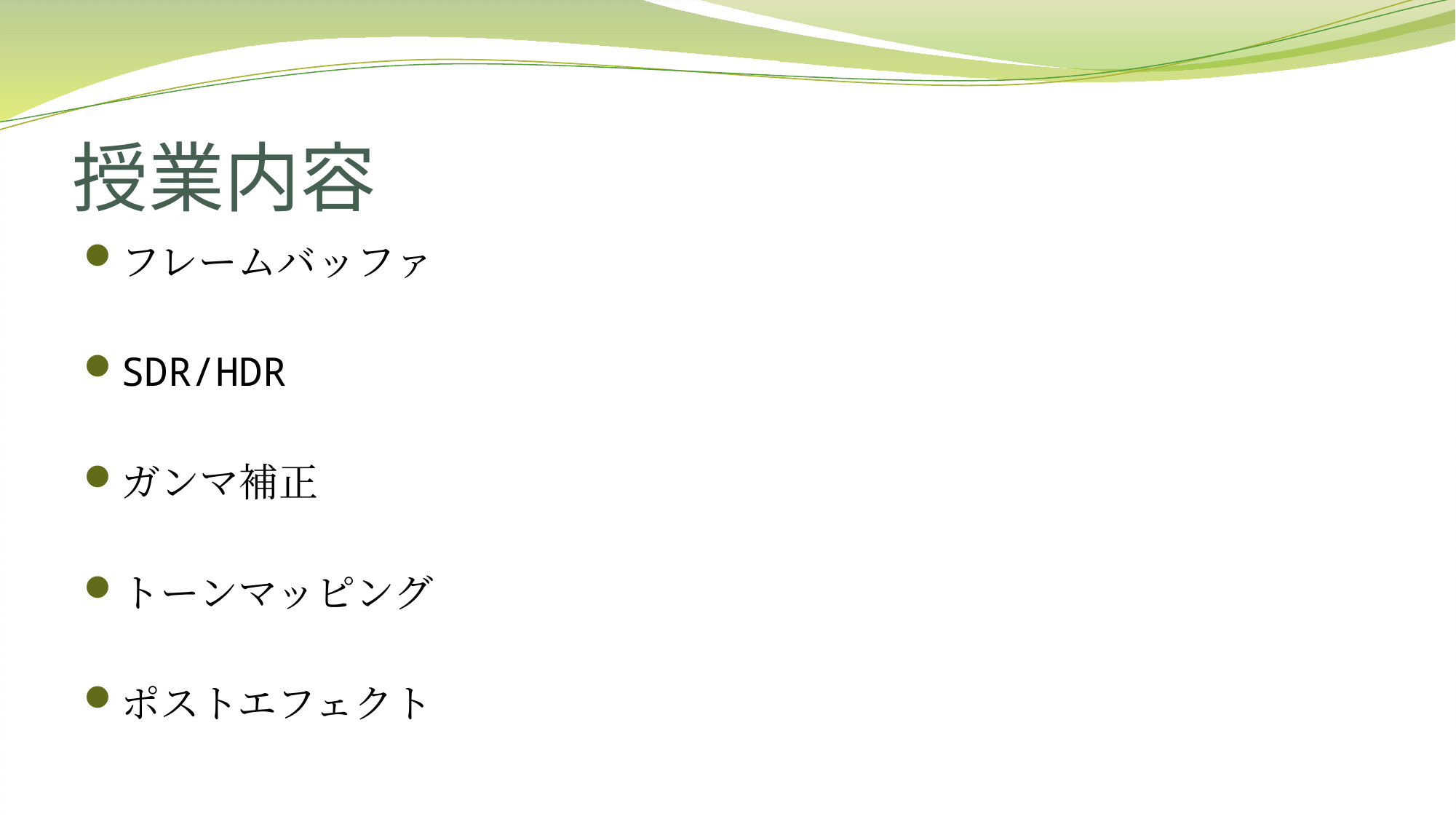

# 授業内容
フレームバッファ

SDR/HDR

ガンマ補正

トーンマッピング

ポストエフェクト